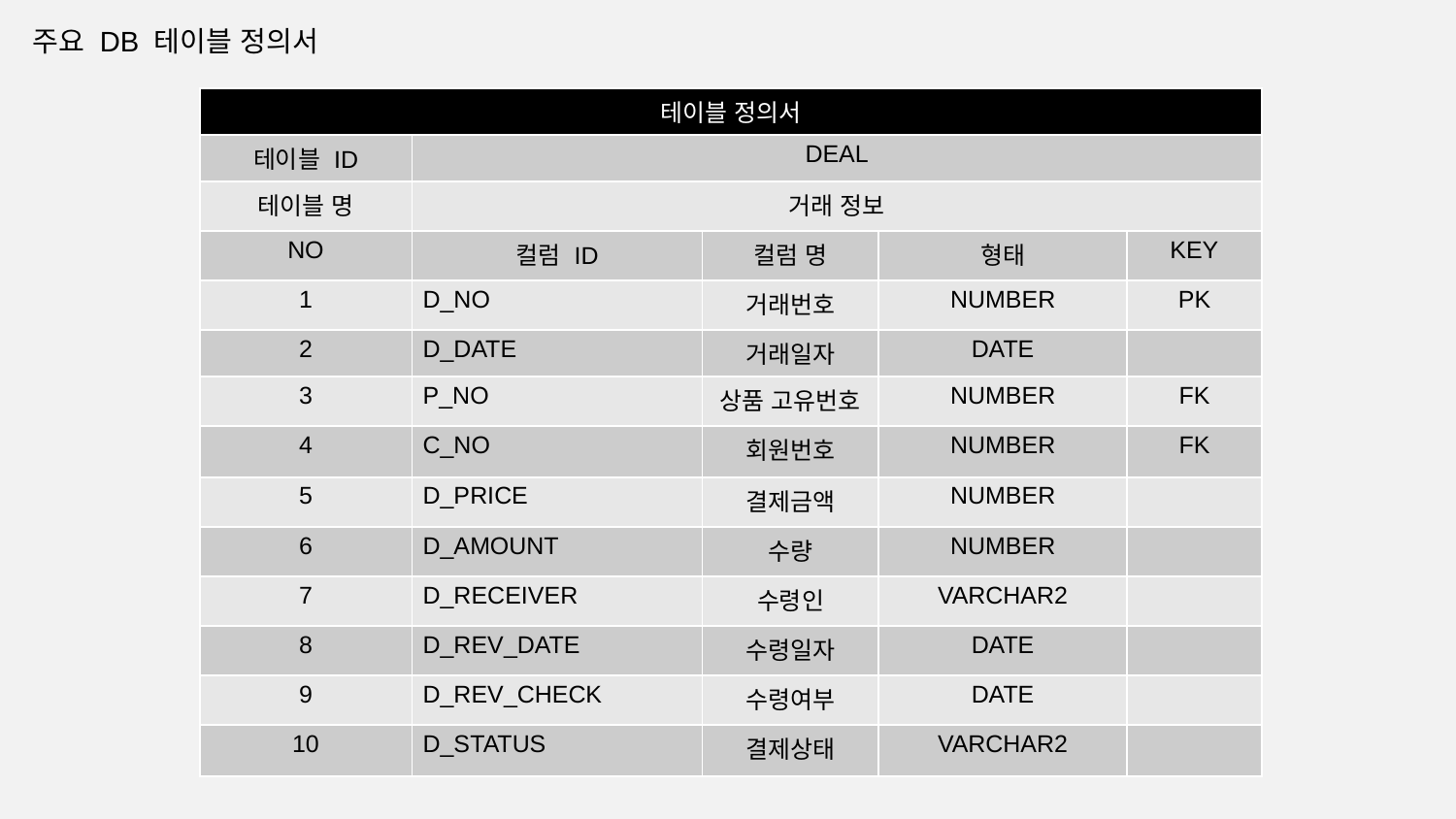

주요 DB 테이블 정의서
| 테이블 정의서 |  |  |  |  |
| --- | --- | --- | --- | --- |
| 테이블 ID | DEAL |  |  |  |
| 테이블 명 | 거래 정보 |  |  |  |
| NO | 컬럼 ID | 컬럼 명 | 형태 | KEY |
| 1 | D\_NO | 거래번호 | NUMBER | PK |
| 2 | D\_DATE | 거래일자 | DATE |  |
| 3 | P\_NO | 상품 고유번호 | NUMBER | FK |
| 4 | C\_NO | 회원번호 | NUMBER | FK |
| 5 | D\_PRICE | 결제금액 | NUMBER |  |
| 6 | D\_AMOUNT | 수량 | NUMBER |  |
| 7 | D\_RECEIVER | 수령인 | VARCHAR2 |  |
| 8 | D\_REV\_DATE | 수령일자 | DATE |  |
| 9 | D\_REV\_CHECK | 수령여부 | DATE |  |
| 10 | D\_STATUS | 결제상태 | VARCHAR2 |  |